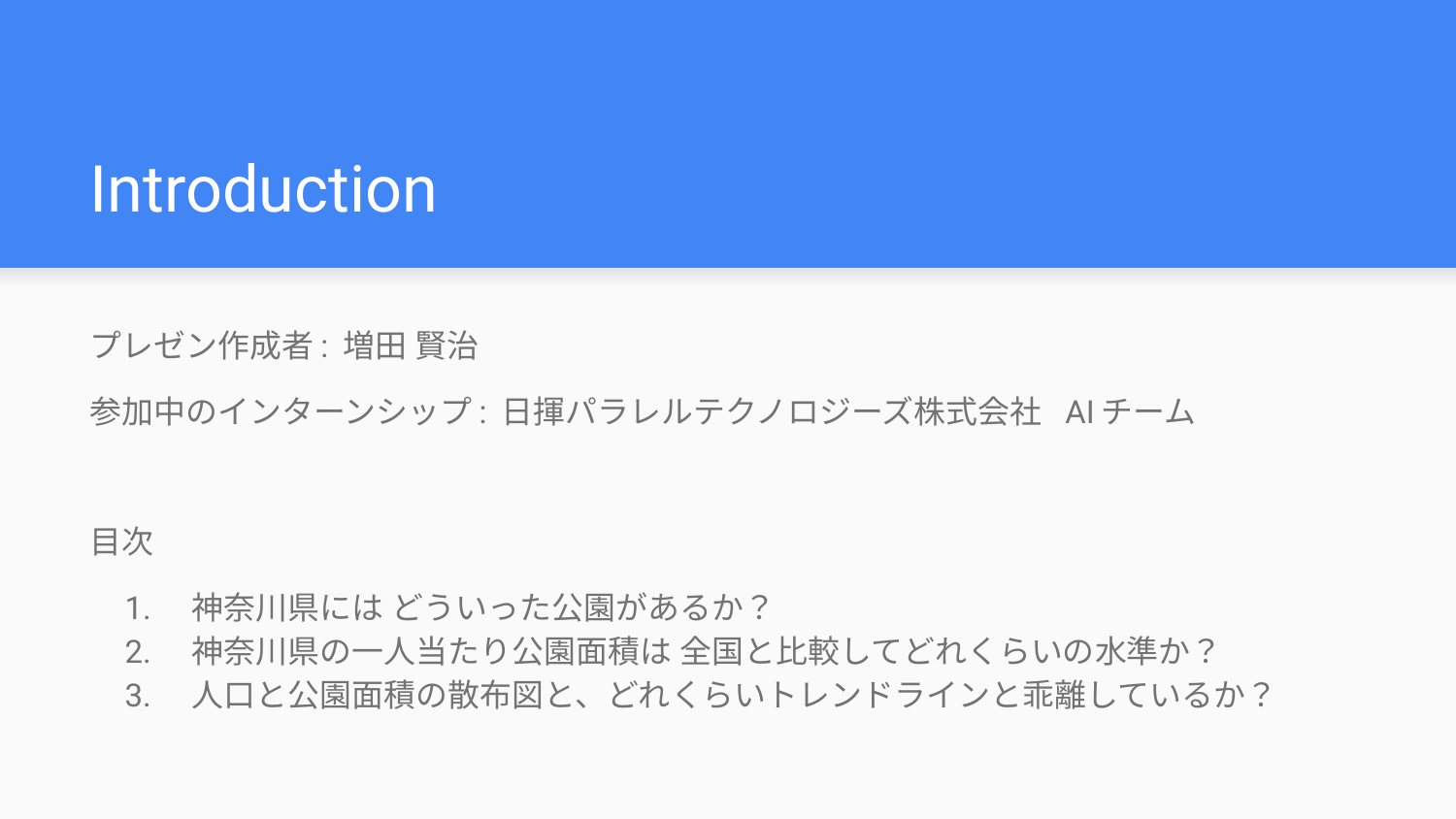

# Introduction
プレゼン作成者: 増田 賢治
参加中のインターンシップ: 日揮パラレルテクノロジーズ株式会社  AIチーム

目次
神奈川県には どういった公園があるか？
神奈川県の一人当たり公園面積は 全国と比較してどれくらいの水準か？
人口と公園面積の散布図と、どれくらいトレンドラインと乖離しているか？